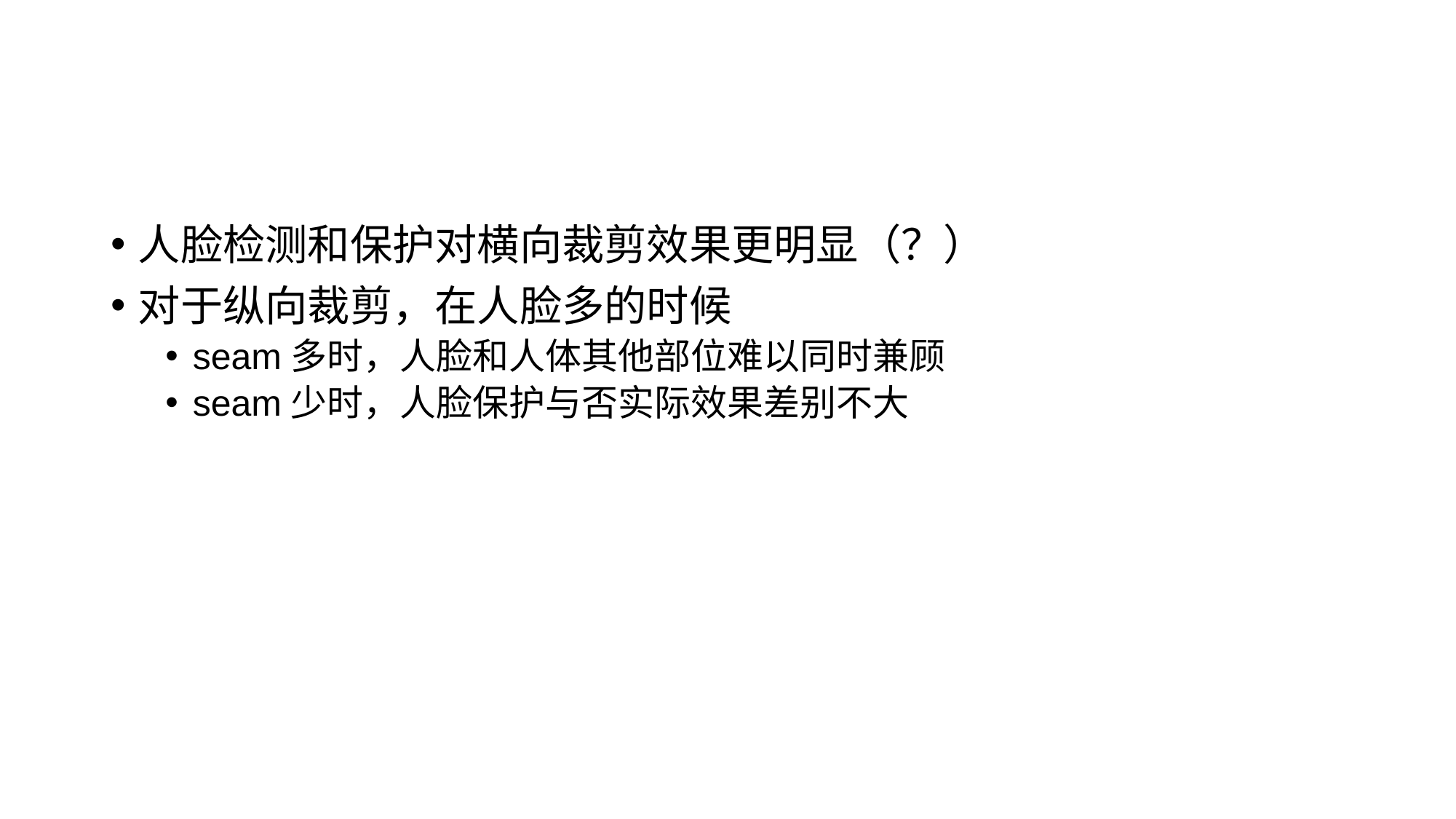

#
人脸检测和保护对横向裁剪效果更明显（？）
对于纵向裁剪，在人脸多的时候
seam多时，人脸和人体其他部位难以同时兼顾
seam少时，人脸保护与否实际效果差别不大